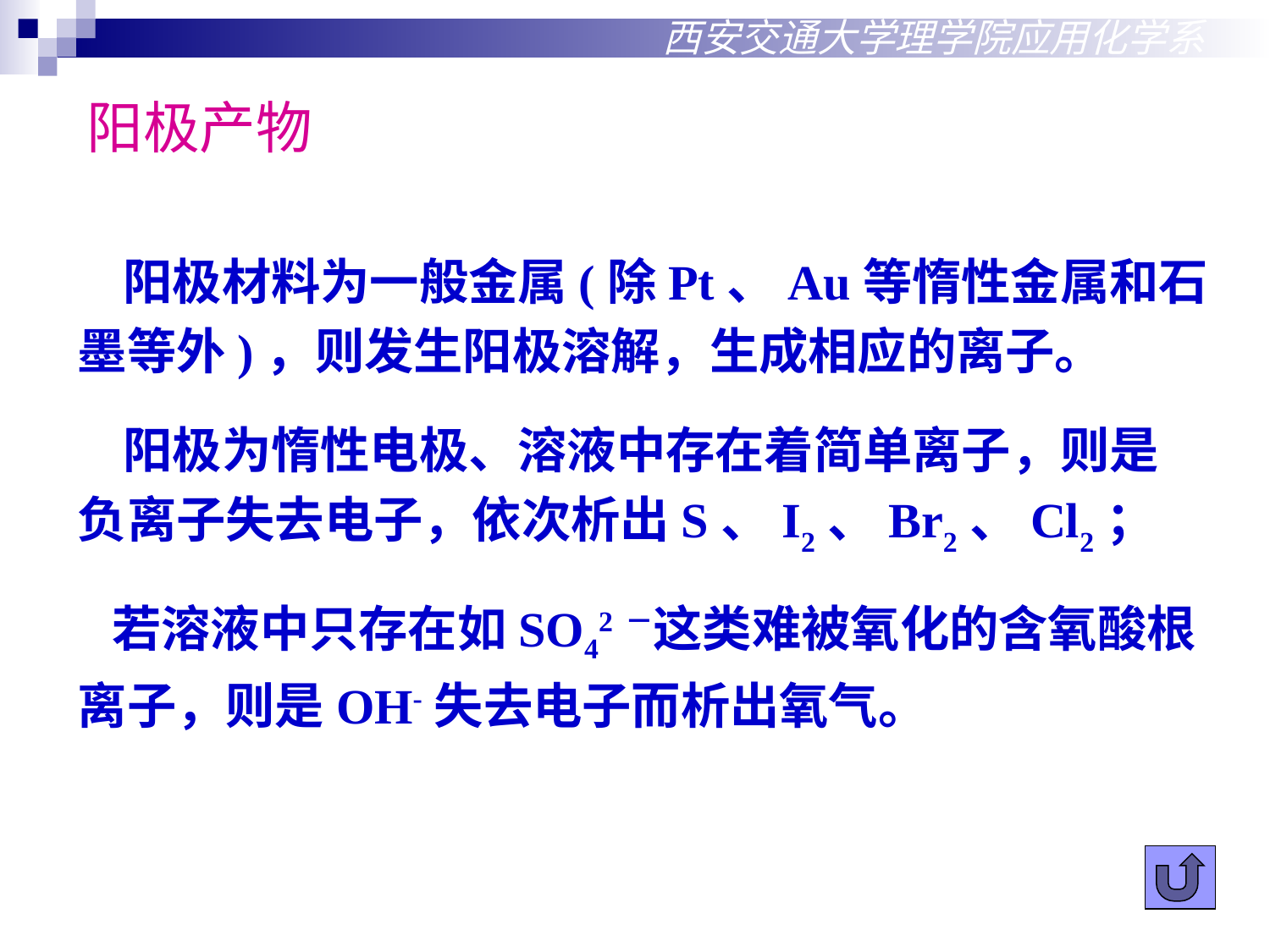

西安交通大学理学院应用化学系
阳极产物
   阳极材料为一般金属(除Pt、Au等惰性金属和石
墨等外)，则发生阳极溶解，生成相应的离子。

   阳极为惰性电极、溶液中存在着简单离子，则是
负离子失去电子，依次析出S、I2、Br2、Cl2；

  若溶液中只存在如SO42－这类难被氧化的含氧酸根
离子，则是OH-失去电子而析出氧气。